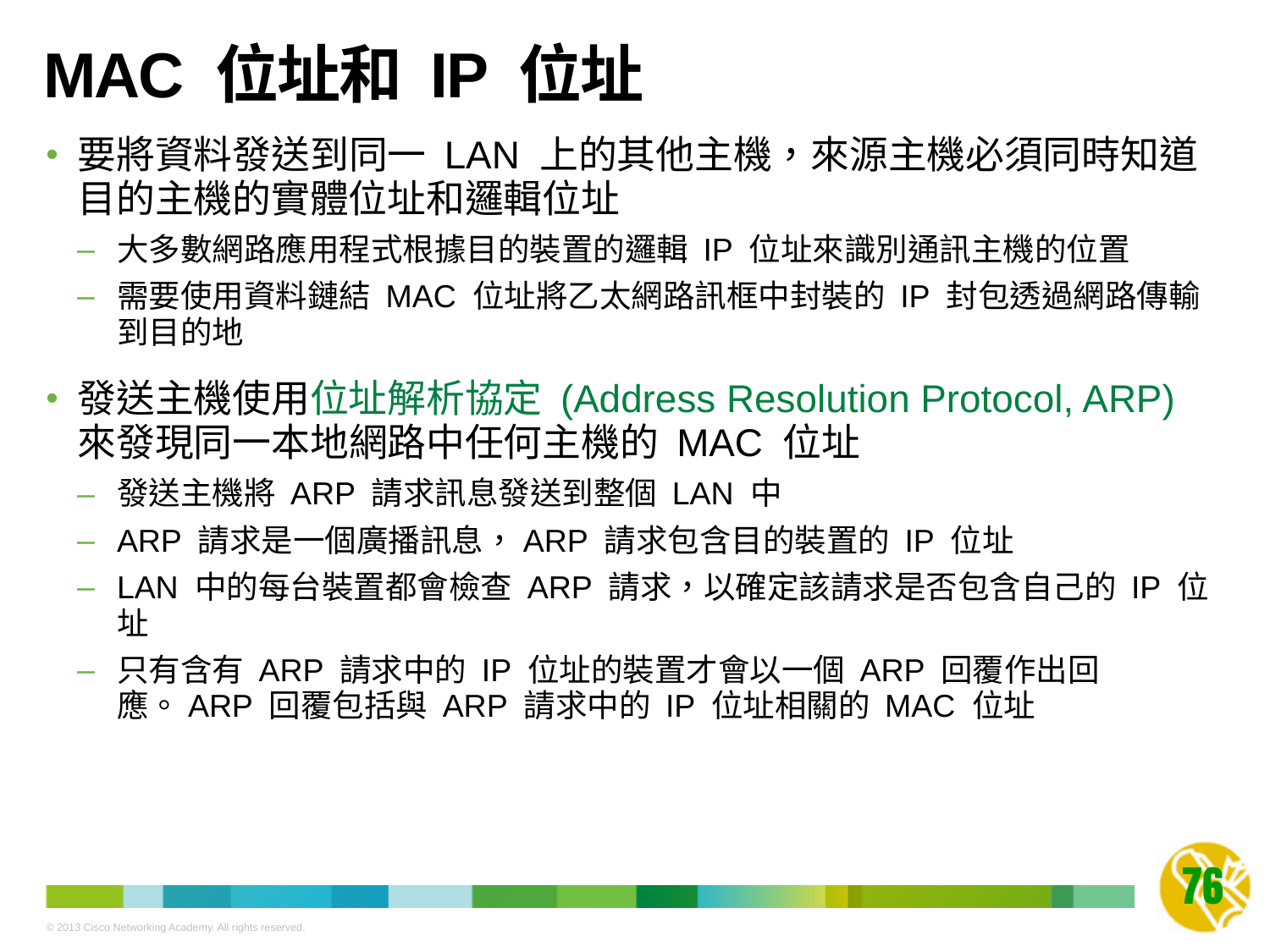

# MAC 位址和 IP 位址
要將資料發送到同一 LAN 上的其他主機，來源主機必須同時知道目的主機的實體位址和邏輯位址
大多數網路應用程式根據目的裝置的邏輯 IP 位址來識別通訊主機的位置
需要使用資料鏈結 MAC 位址將乙太網路訊框中封裝的 IP 封包透過網路傳輸到目的地
發送主機使用位址解析協定 (Address Resolution Protocol, ARP) 來發現同一本地網路中任何主機的 MAC 位址
發送主機將 ARP 請求訊息發送到整個 LAN 中
ARP 請求是一個廣播訊息，ARP 請求包含目的裝置的 IP 位址
LAN 中的每台裝置都會檢查 ARP 請求，以確定該請求是否包含自己的 IP 位址
只有含有 ARP 請求中的 IP 位址的裝置才會以一個 ARP 回覆作出回應。ARP 回覆包括與 ARP 請求中的 IP 位址相關的 MAC 位址